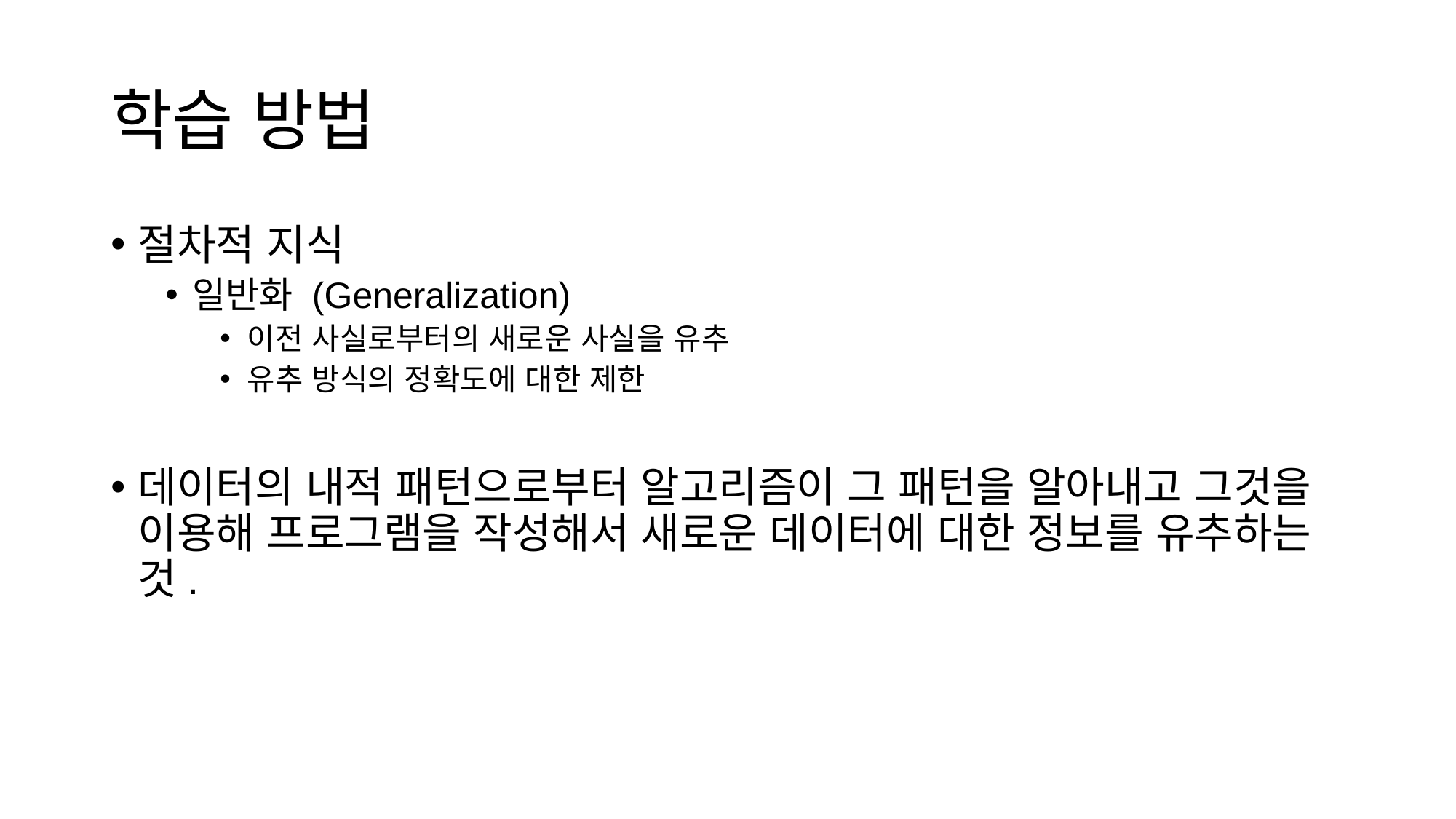

# 학습 방법
절차적 지식
일반화 (Generalization)
이전 사실로부터의 새로운 사실을 유추
유추 방식의 정확도에 대한 제한

데이터의 내적 패턴으로부터 알고리즘이 그 패턴을 알아내고 그것을 이용해 프로그램을 작성해서 새로운 데이터에 대한 정보를 유추하는 것.